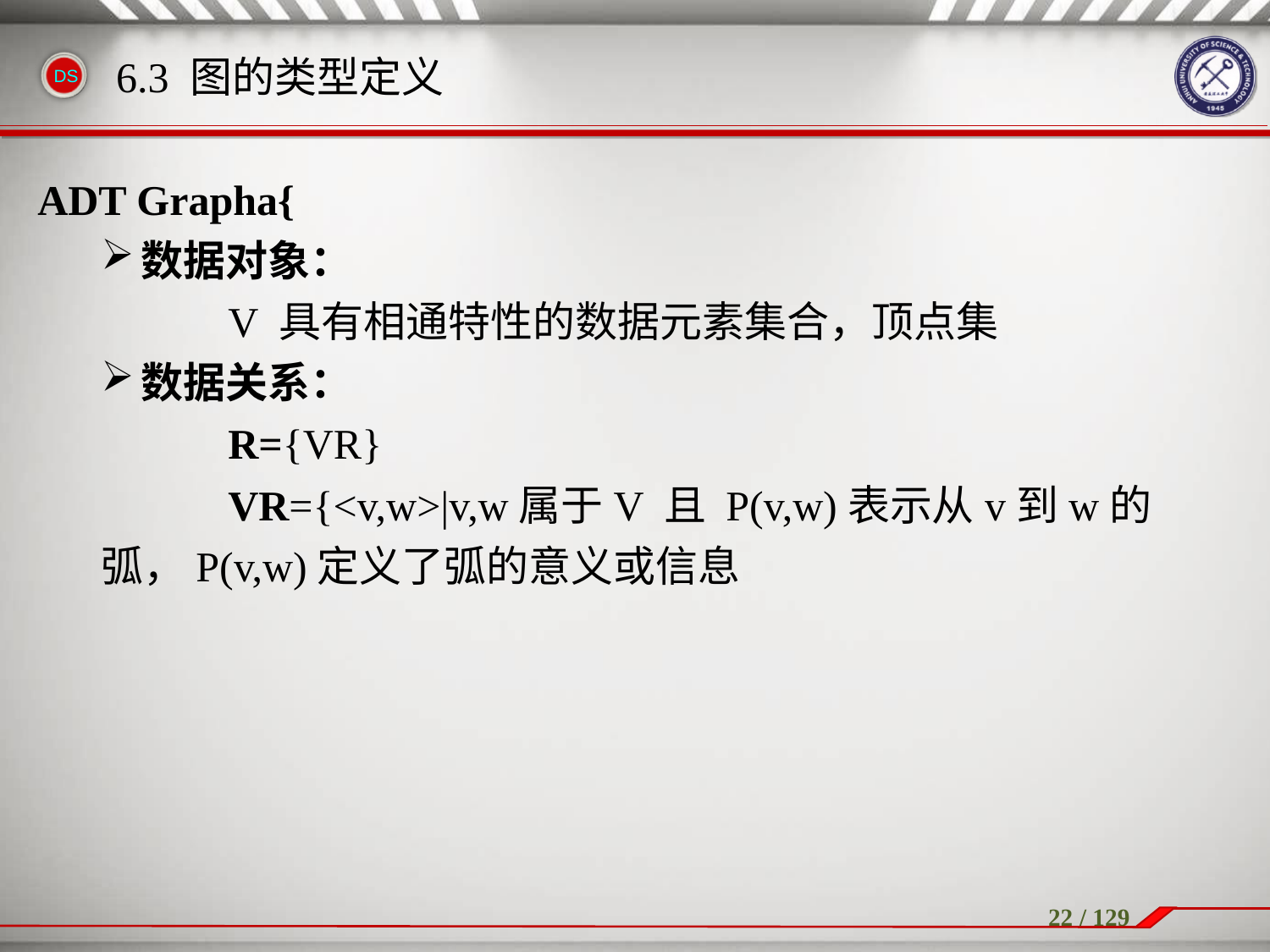

ADT Grapha{
数据对象：
V 具有相通特性的数据元素集合，顶点集
数据关系：
R={VR}
      VR={<v,w>|v,w属于V 且 P(v,w)表示从v到w的弧，P(v,w)定义了弧的意义或信息
6.3 图的类型定义